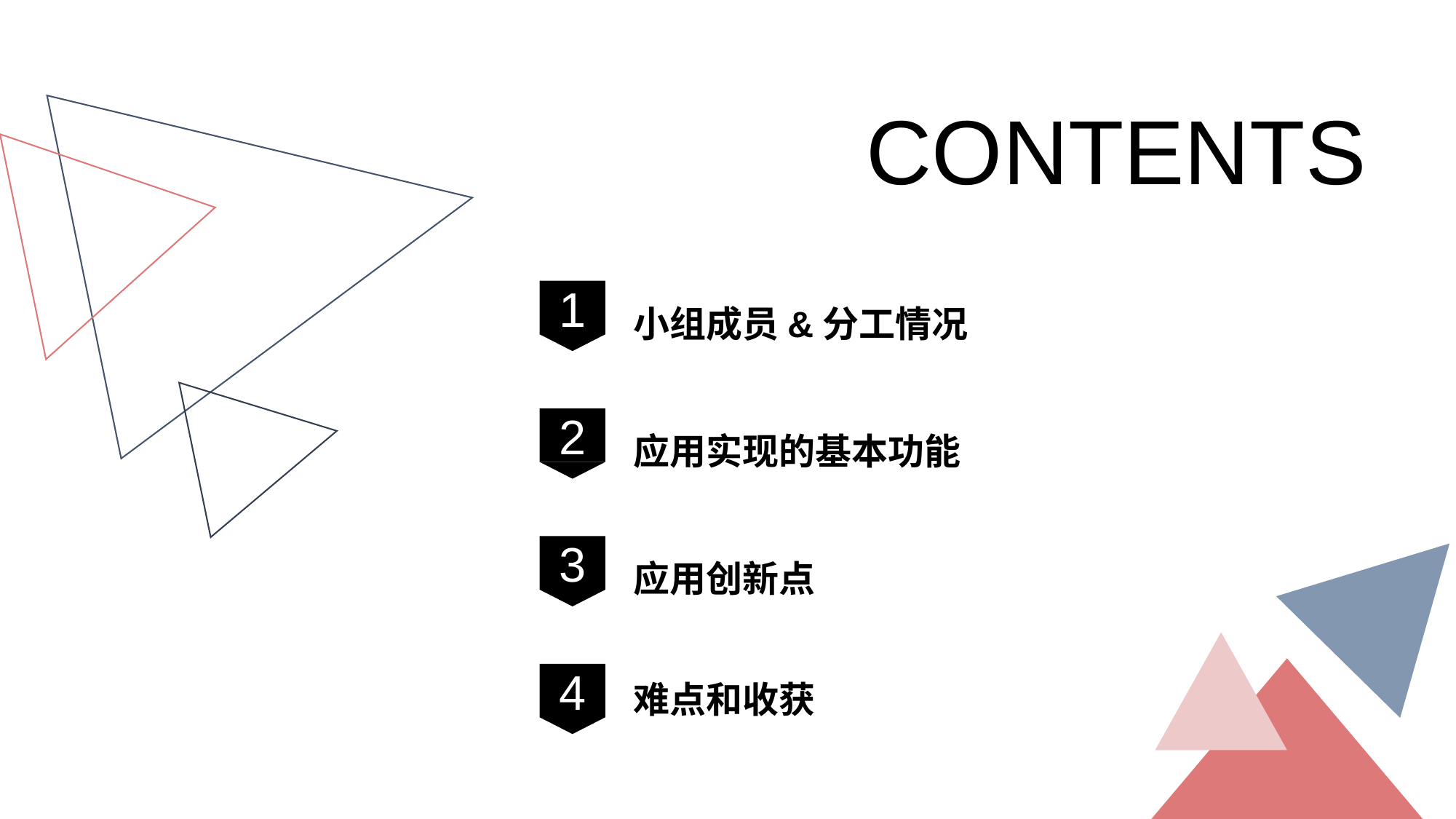

CONTENTS
1

小组成员&分工情况
2

应用实现的基本功能

3

应用创新点

难点和收获

4